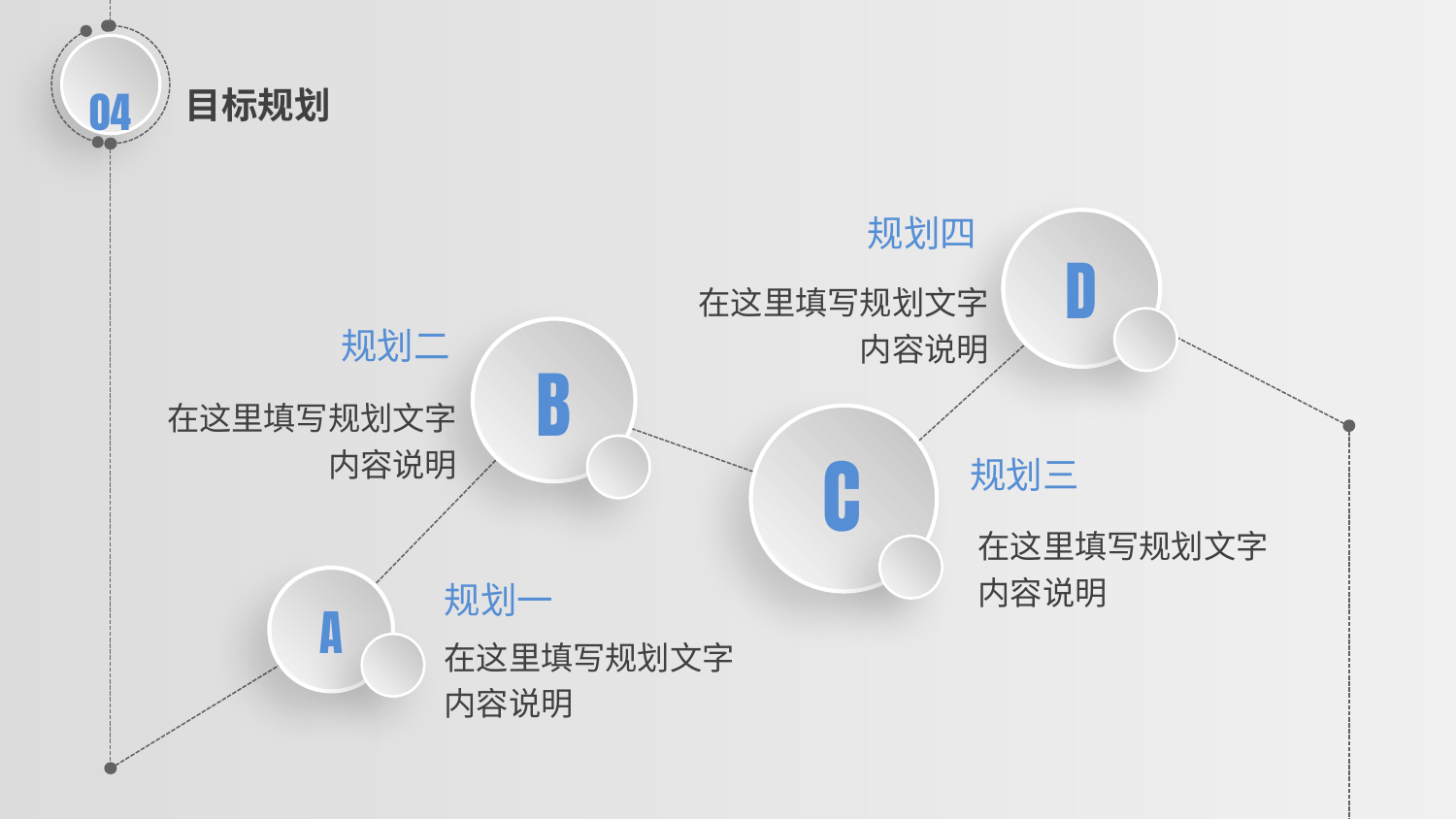

04
目标规划
规划四

D
在这里填写规划文字内容说明

规划二

B
在这里填写规划文字内容说明

C
规划三
在这里填写规划文字内容说明

规划一
A
在这里填写规划文字内容说明

延时符